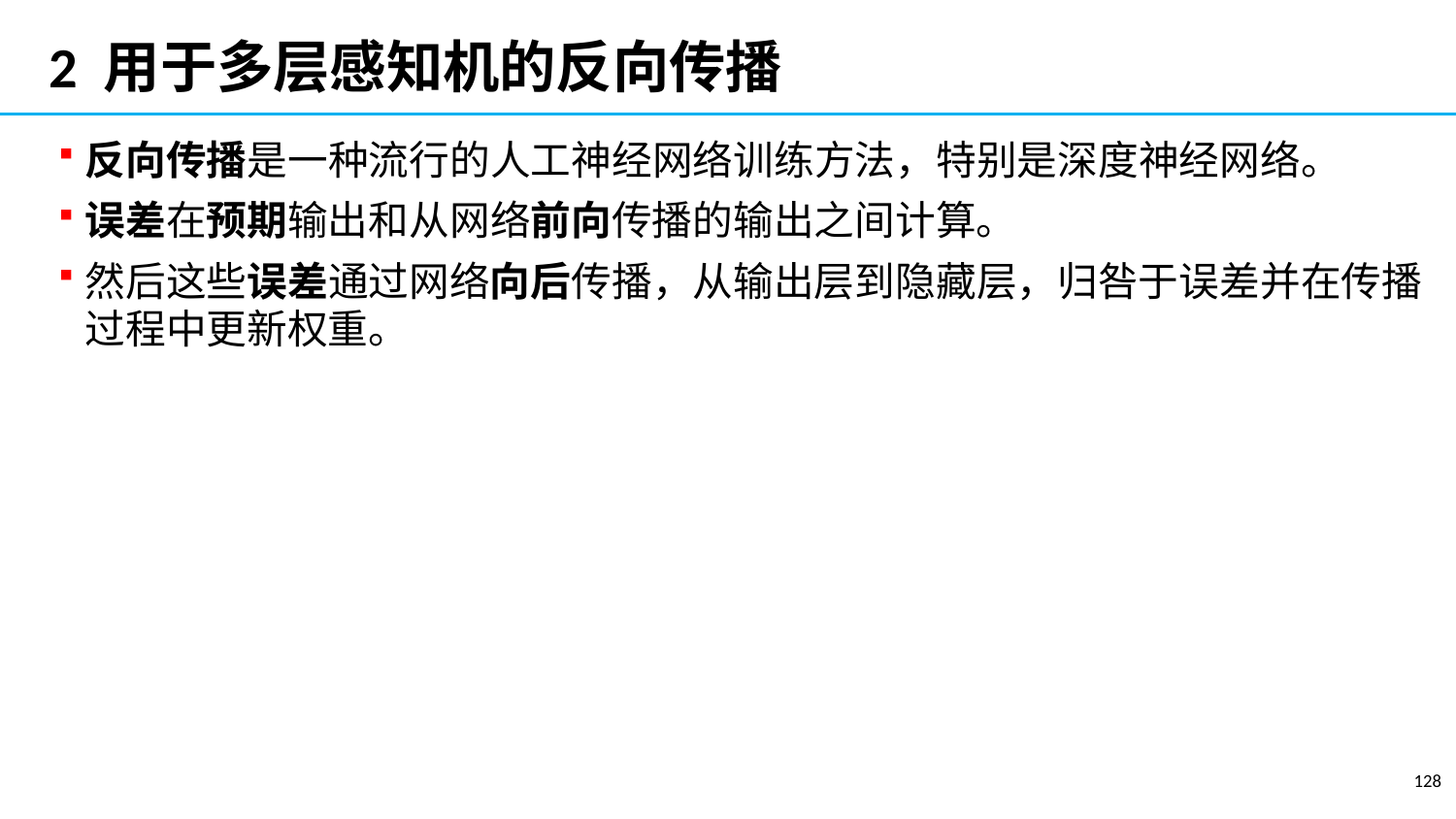

# 2 用于多层感知机的反向传播

反向传播是一种流行的人工神经网络训练方法，特别是深度神经网络。
误差在预期输出和从网络前向传播的输出之间计算。
然后这些误差通过网络向后传播，从输出层到隐藏层，归咎于误差并在传播过程中更新权重。
128